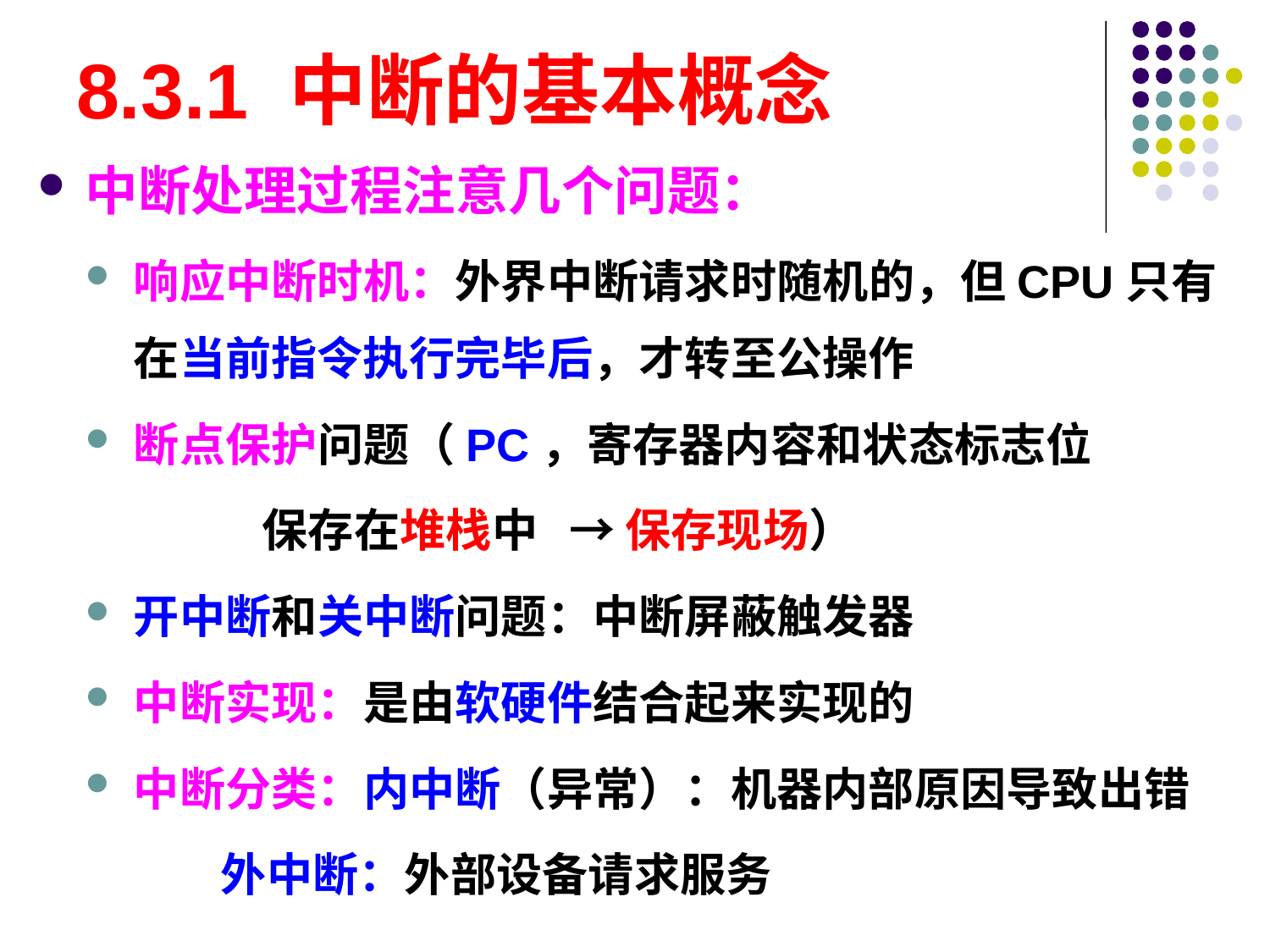

# 8.3.1 中断的基本概念
中断处理过程注意几个问题：
响应中断时机：外界中断请求时随机的，但CPU只有在当前指令执行完毕后，才转至公操作
断点保护问题（PC，寄存器内容和状态标志位
                保存在堆栈中   → 保存现场）
开中断和关中断问题：中断屏蔽触发器
中断实现：是由软硬件结合起来实现的
中断分类：内中断（异常）：机器内部原因导致出错
            外中断：外部设备请求服务

21